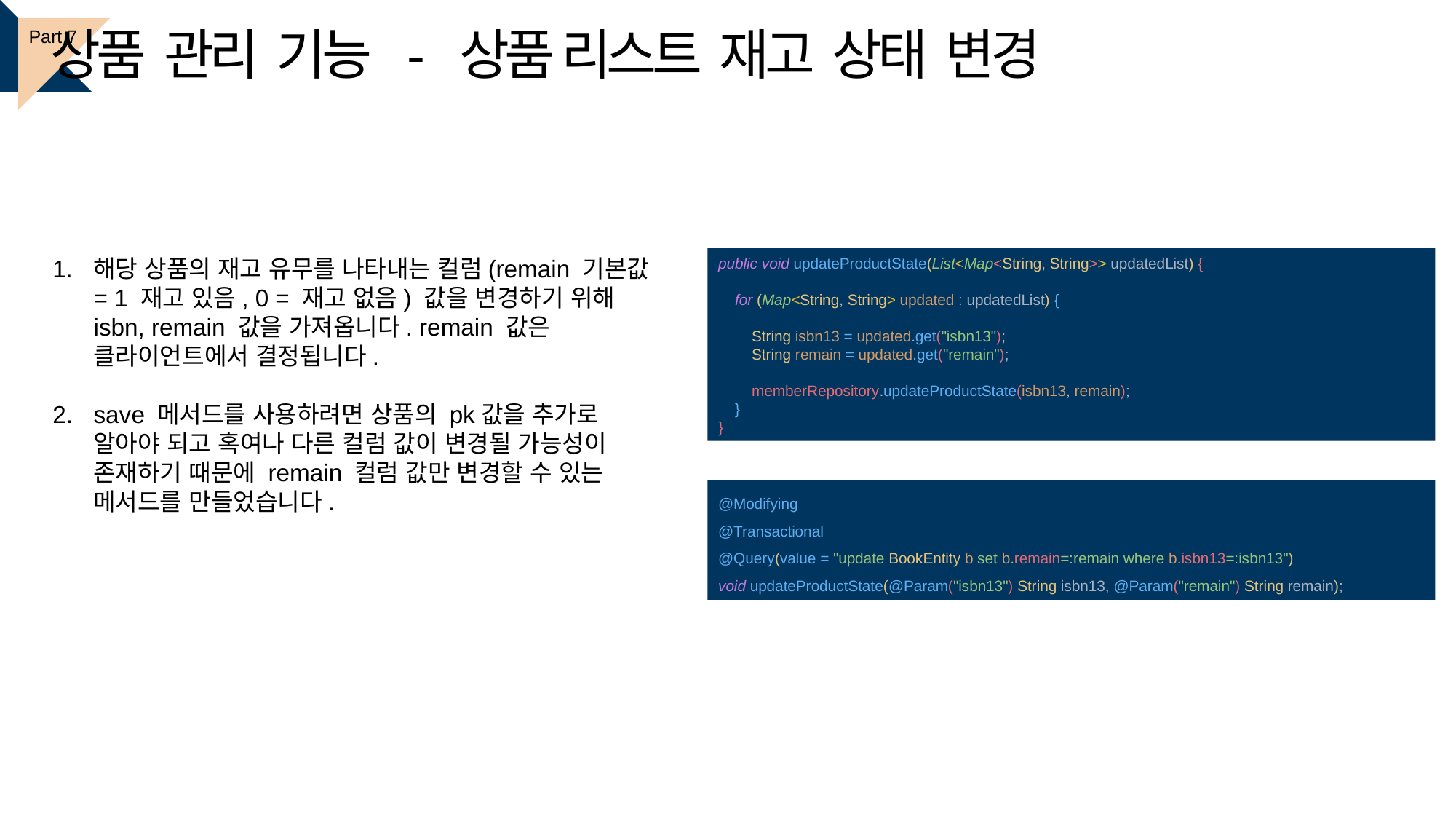

상품  관리  기능  -  상품 리스트  재고  상태  변경

Part 7

해당 상품의 재고 유무를 나타내는 컬럼(remain 기본값 = 1 재고 있음, 0 = 재고 없음) 값을 변경하기 위해 isbn, remain 값을 가져옵니다. remain 값은 클라이언트에서 결정됩니다.

save 메서드를 사용하려면 상품의 pk값을 추가로 알아야 되고 혹여나 다른 컬럼 값이 변경될 가능성이 존재하기 때문에 remain 컬럼 값만 변경할 수 있는 메서드를 만들었습니다.
public void updateProductState(List<Map<String, String>> updatedList) {
    for (Map<String, String> updated : updatedList) {
        String isbn13 = updated.get("isbn13");
        String remain = updated.get("remain");
        memberRepository.updateProductState(isbn13, remain);
    }
}
@Modifying
@Transactional
@Query(value = "update BookEntity b set b.remain=:remain where b.isbn13=:isbn13")
void updateProductState(@Param("isbn13") String isbn13, @Param("remain") String remain);